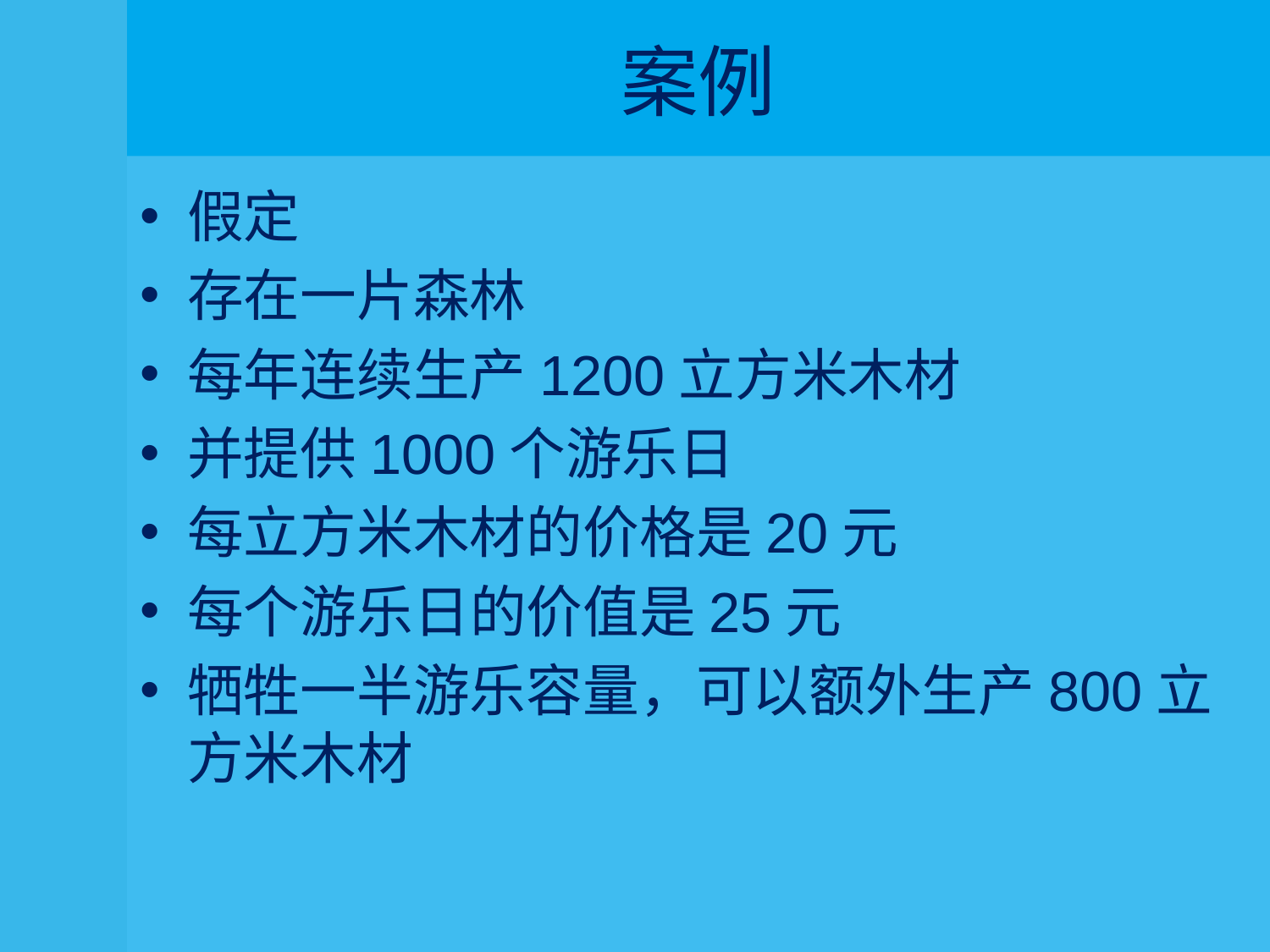

# 案例
假定
存在一片森林
每年连续生产1200立方米木材
并提供1000个游乐日
每立方米木材的价格是20元
每个游乐日的价值是25元
牺牲一半游乐容量，可以额外生产800立方米木材